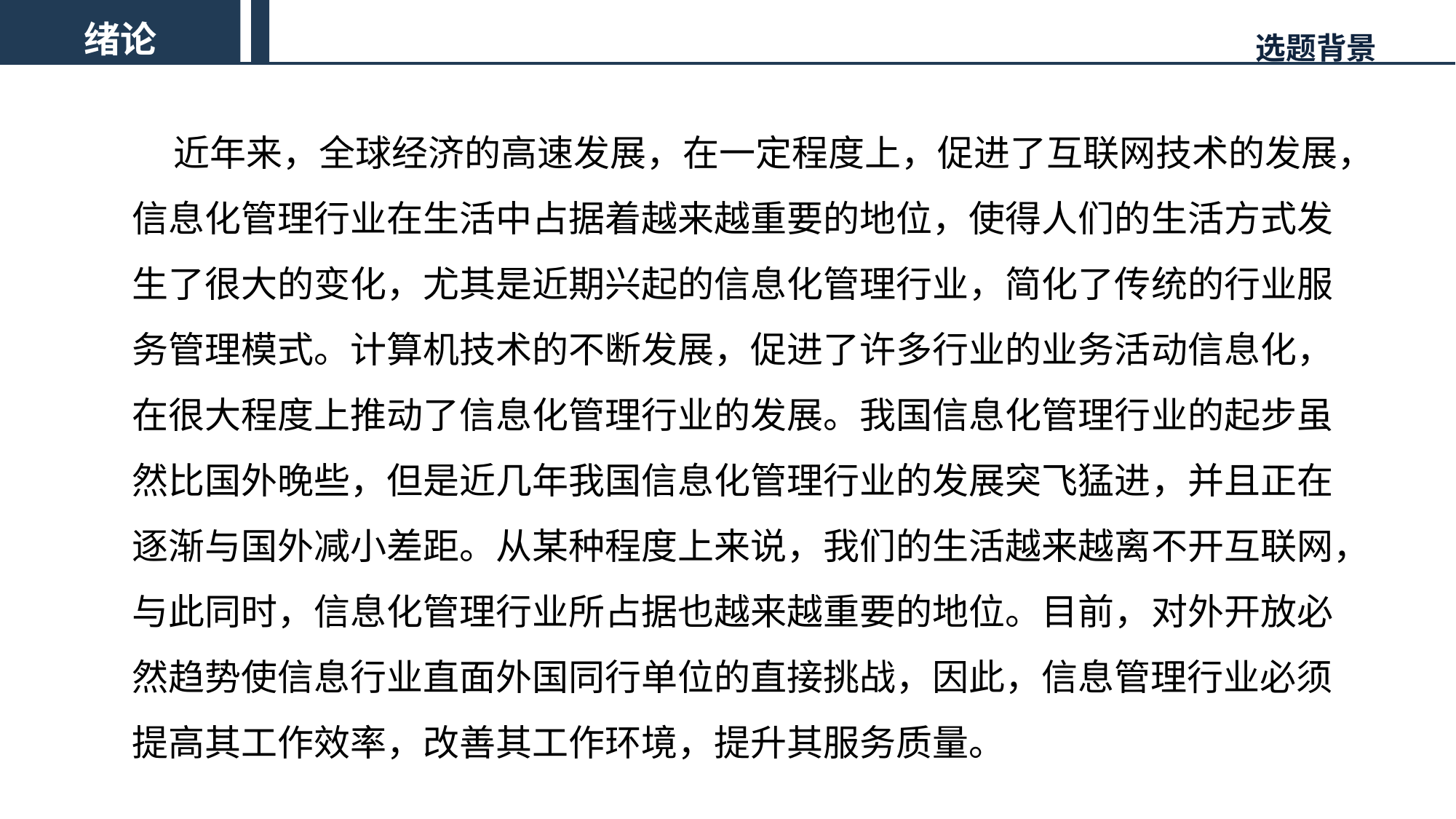

绪论

选题背景
    近年来，全球经济的高速发展，在一定程度上，促进了互联网技术的发展，信息化管理行业在生活中占据着越来越重要的地位，使得人们的生活方式发生了很大的变化，尤其是近期兴起的信息化管理行业，简化了传统的行业服务管理模式。计算机技术的不断发展，促进了许多行业的业务活动信息化，在很大程度上推动了信息化管理行业的发展。我国信息化管理行业的起步虽然比国外晚些，但是近几年我国信息化管理行业的发展突飞猛进，并且正在逐渐与国外减小差距。从某种程度上来说，我们的生活越来越离不开互联网，与此同时，信息化管理行业所占据也越来越重要的地位。目前，对外开放必然趋势使信息行业直面外国同行单位的直接挑战，因此，信息管理行业必须提高其工作效率，改善其工作环境，提升其服务质量。